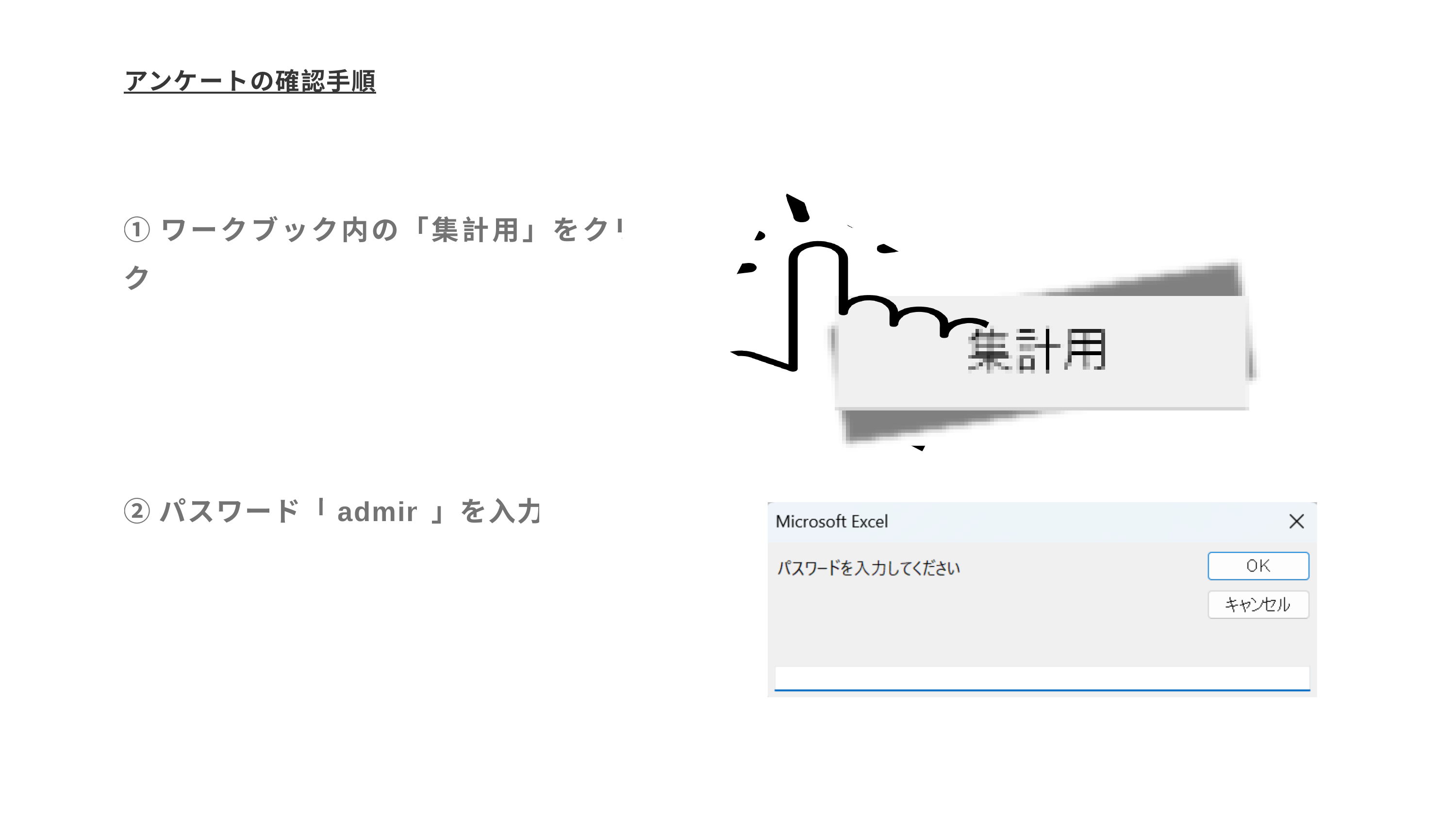

アンケートの確認手順

①ワークブック内の「集計用」をクリック

②パスワード「admin」を入力